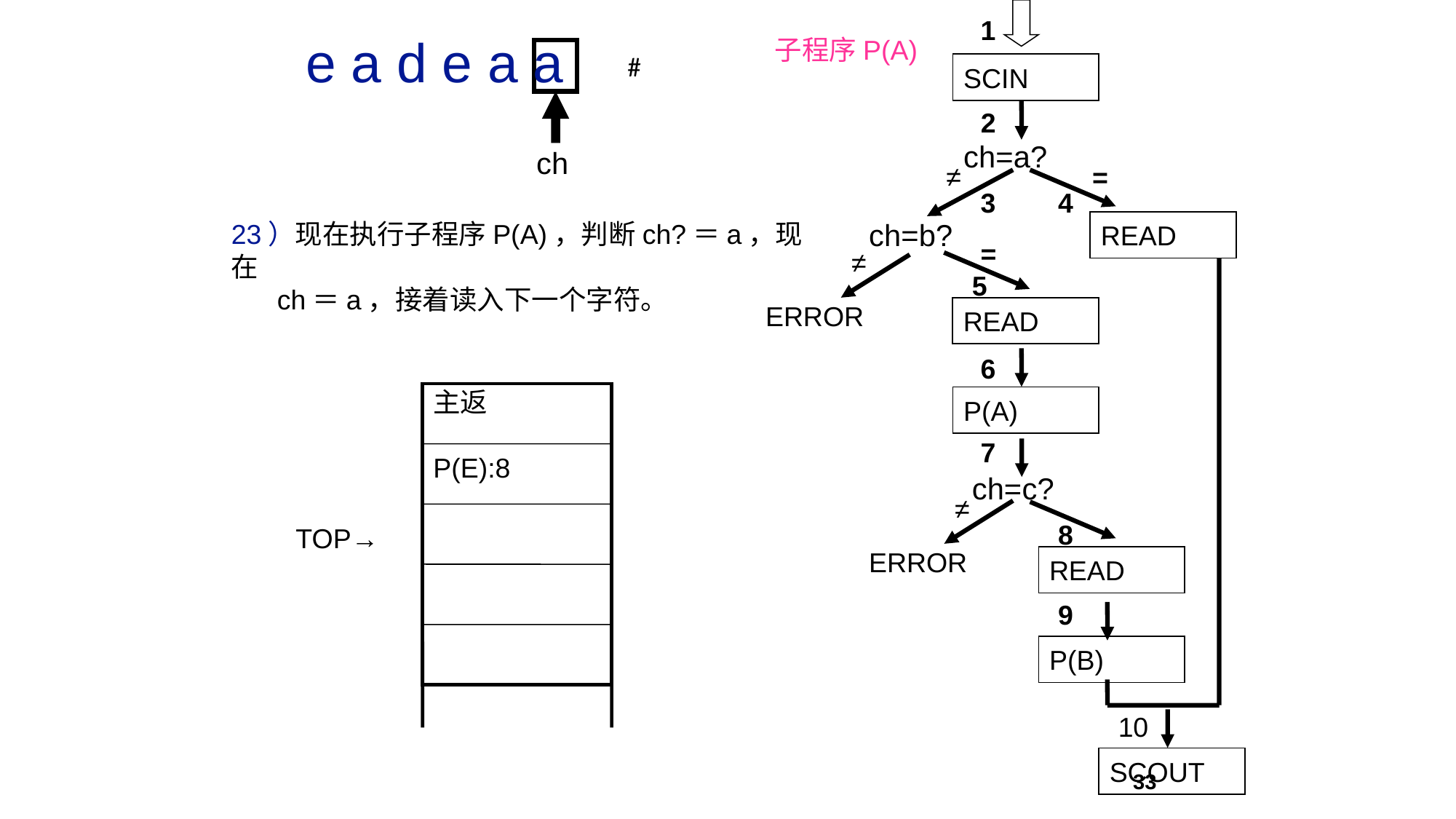

1
SCIN
2

ch=a?
≠
=

3
4
ch=b?
READ
=
≠

5
ERROR
READ
6

P(A)
7

ch=c?
≠

8
ERROR
READ
9

P(B)

10

SCOUT
e a d e a a
子程序P(A)

ch
#
23）现在执行子程序P(A)，判断ch?＝a，现在
      ch＝a，接着读入下一个字符。

主返

P(E):8

TOP→

33